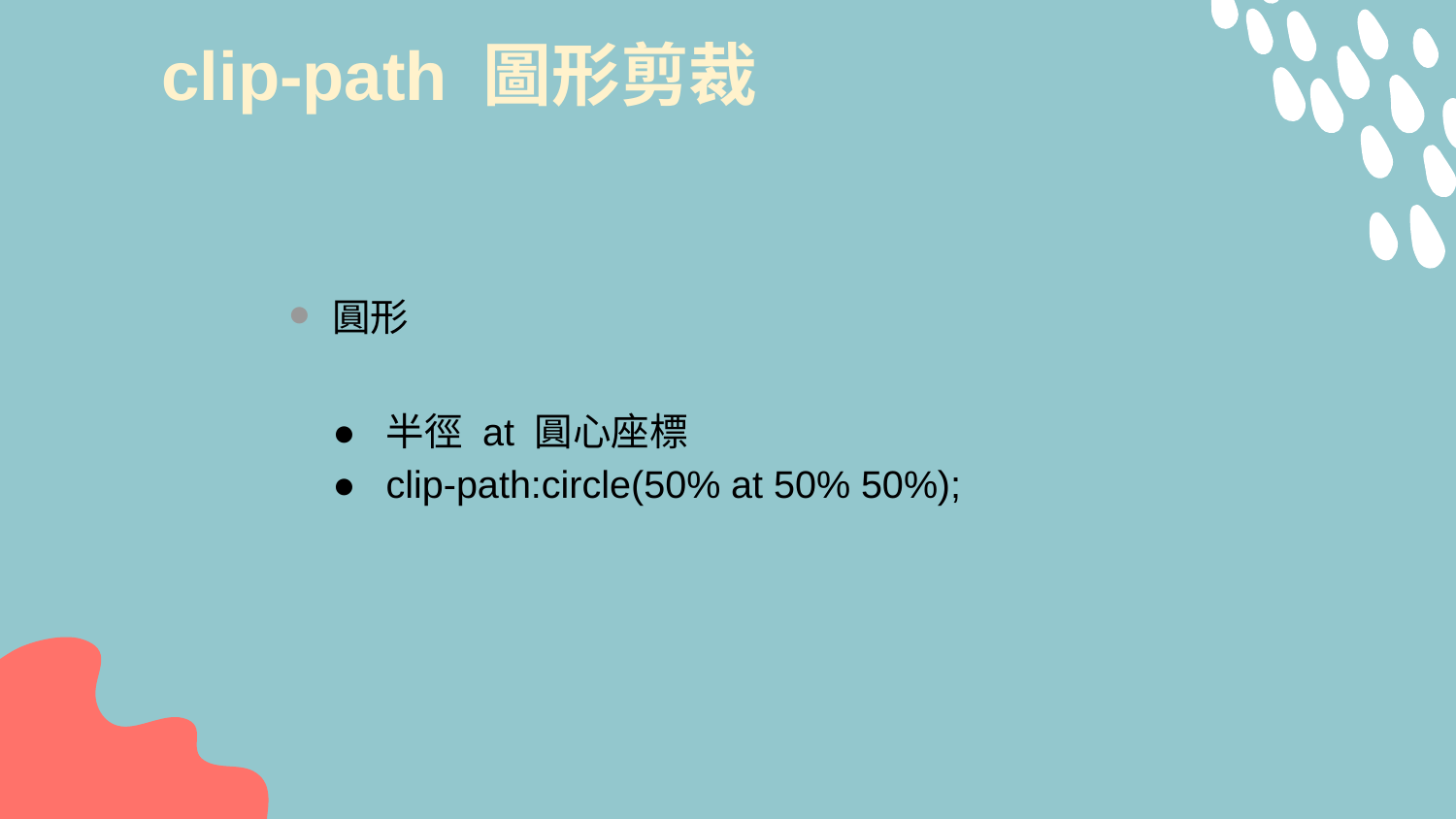

# clip-path 圖形剪裁
圓形
●  半徑 at 圓心座標
●  clip-path:circle(50% at 50% 50%);